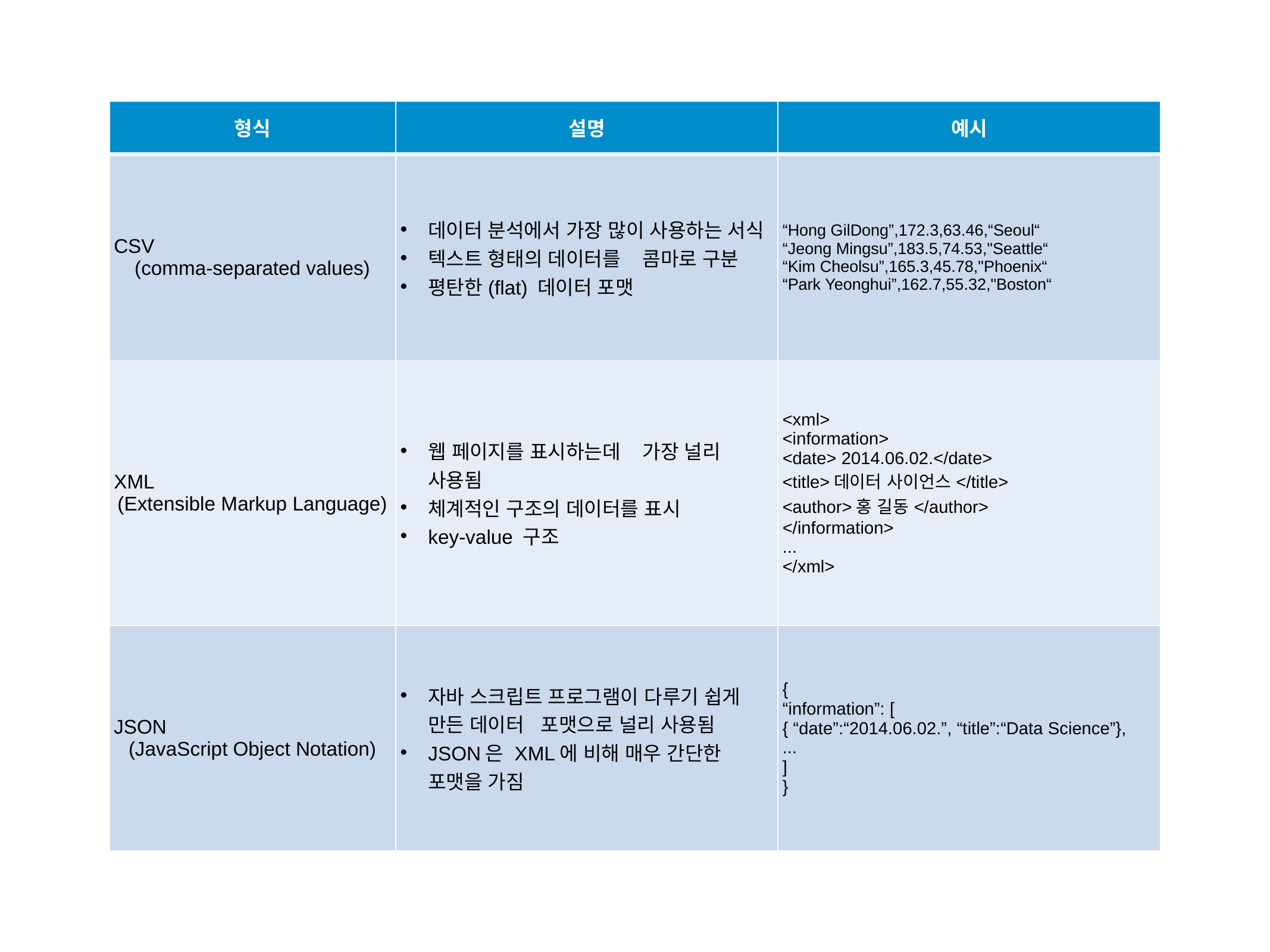

#
| 형식 | 설명 | 예시 |
| --- | --- | --- |
| CSV (comma-separated values) | 데이터 분석에서 가장 많이 사용하는 서식 텍스트 형태의 데이터를 콤마로 구분 평탄한(flat) 데이터 포맷 | “Hong GilDong”,172.3,63.46,“Seoul“ “Jeong Mingsu”,183.5,74.53,"Seattle“ “Kim Cheolsu”,165.3,45.78,"Phoenix“ “Park Yeonghui”,162.7,55.32,"Boston“ |
| XML (Extensible Markup Language) | 웹 페이지를 표시하는데 가장 널리 사용됨 체계적인 구조의 데이터를 표시 key-value 구조 | <xml> <information> <date> 2014.06.02.</date> <title>데이터 사이언스</title> <author>홍 길동</author> </information> ... </xml> |
| JSON (JavaScript Object Notation) | 자바 스크립트 프로그램이 다루기 쉽게 만든 데이터 포맷으로 널리 사용됨 JSON은 XML에 비해 매우 간단한 포맷을 가짐 | { “information”: [ { “date”:“2014.06.02.”, “title”:“Data Science”}, ... ] } |

37